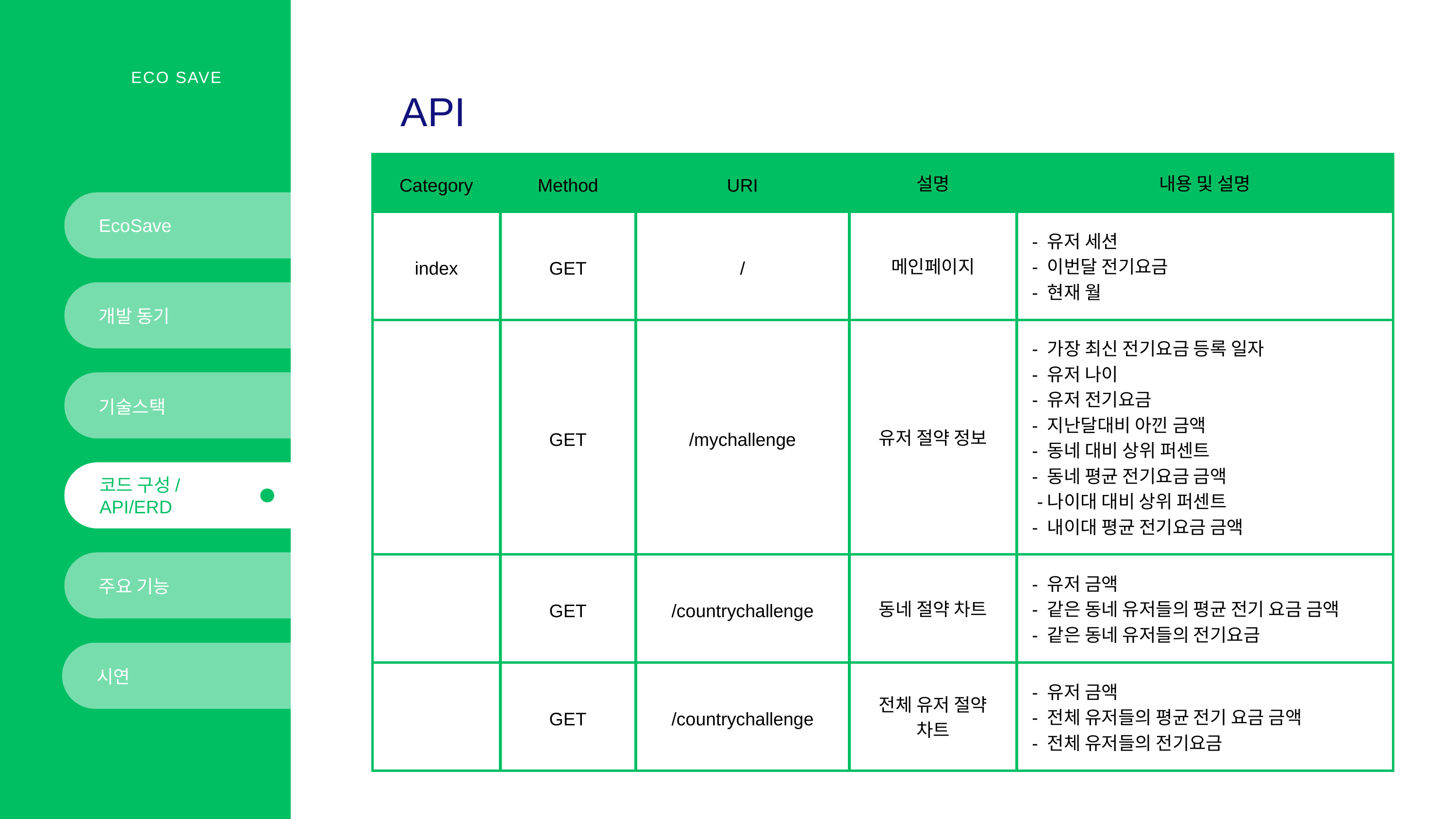

ECO SAVE
API
| Category | Method | URI | 설명 | 내용 및 설명 |
| --- | --- | --- | --- | --- |
| index | GET | / | 메인페이지 | - 유저 세션 - 이번달 전기요금 - 현재 월 |
|  | GET | /mychallenge | 유저 절약 정보 | - 가장 최신 전기요금 등록 일자 - 유저 나이 - 유저 전기요금 - 지난달대비 아낀 금액 - 동네 대비 상위 퍼센트 - 동네 평균 전기요금 금액 -나이대 대비 상위 퍼센트 - 내이대 평균 전기요금 금액 |
|  | GET | /countrychallenge | 동네 절약 차트 | - 유저 금액 - 같은 동네 유저들의 평균 전기 요금 금액 - 같은 동네 유저들의 전기요금 |
|  | GET | /countrychallenge | 전체 유저 절약 차트 | - 유저 금액 - 전체 유저들의 평균 전기 요금 금액 - 전체 유저들의 전기요금 |

EcoSave

개발 동기

기술스택

코드 구성/
API/ERD

주요 기능

시연